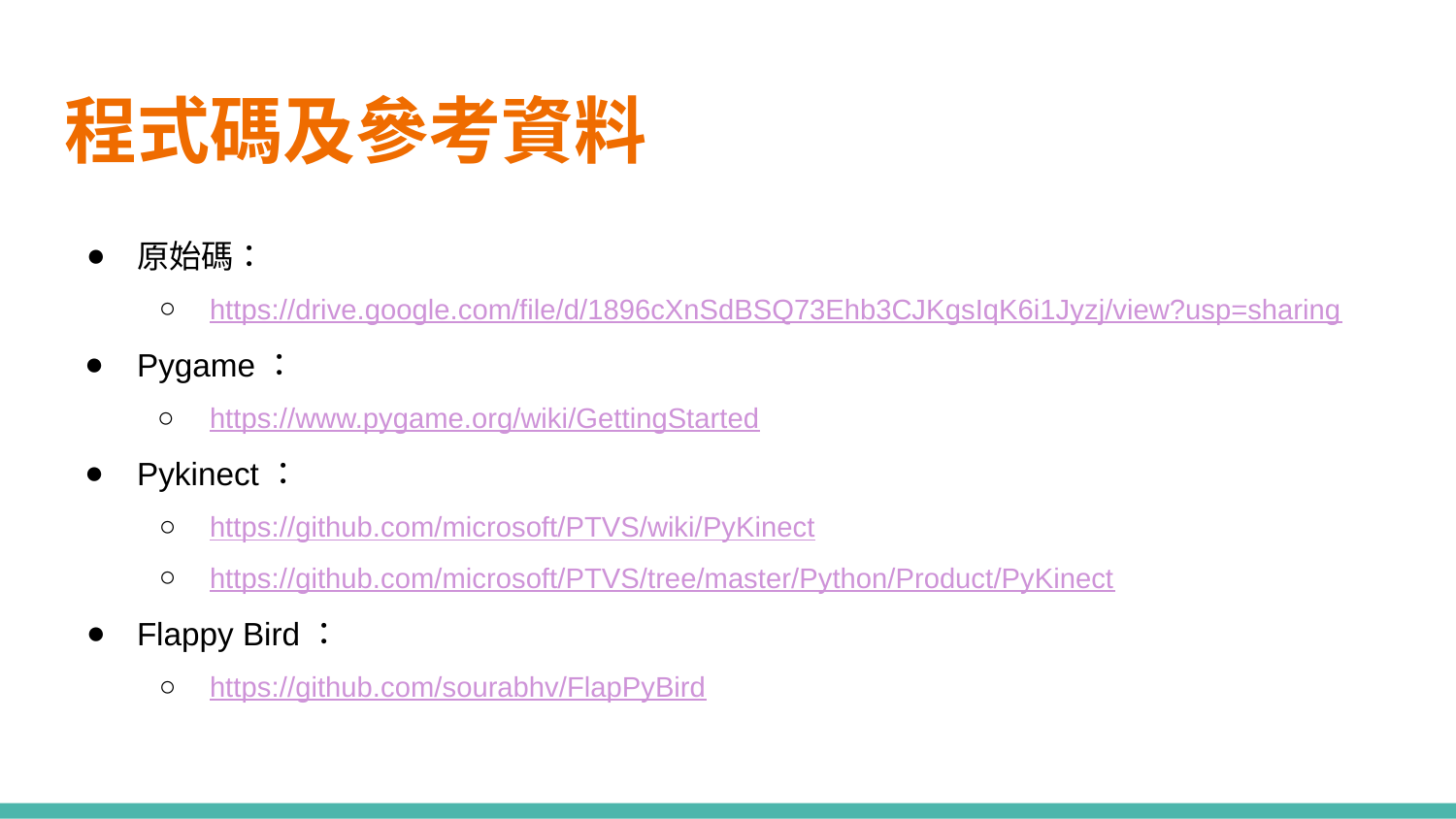

# 程式碼及參考資料
原始碼：
https://drive.google.com/file/d/1896cXnSdBSQ73Ehb3CJKgsIqK6i1Jyzj/view?usp=sharing
Pygame：
https://www.pygame.org/wiki/GettingStarted
Pykinect：
https://github.com/microsoft/PTVS/wiki/PyKinect
https://github.com/microsoft/PTVS/tree/master/Python/Product/PyKinect
Flappy Bird：
https://github.com/sourabhv/FlapPyBird